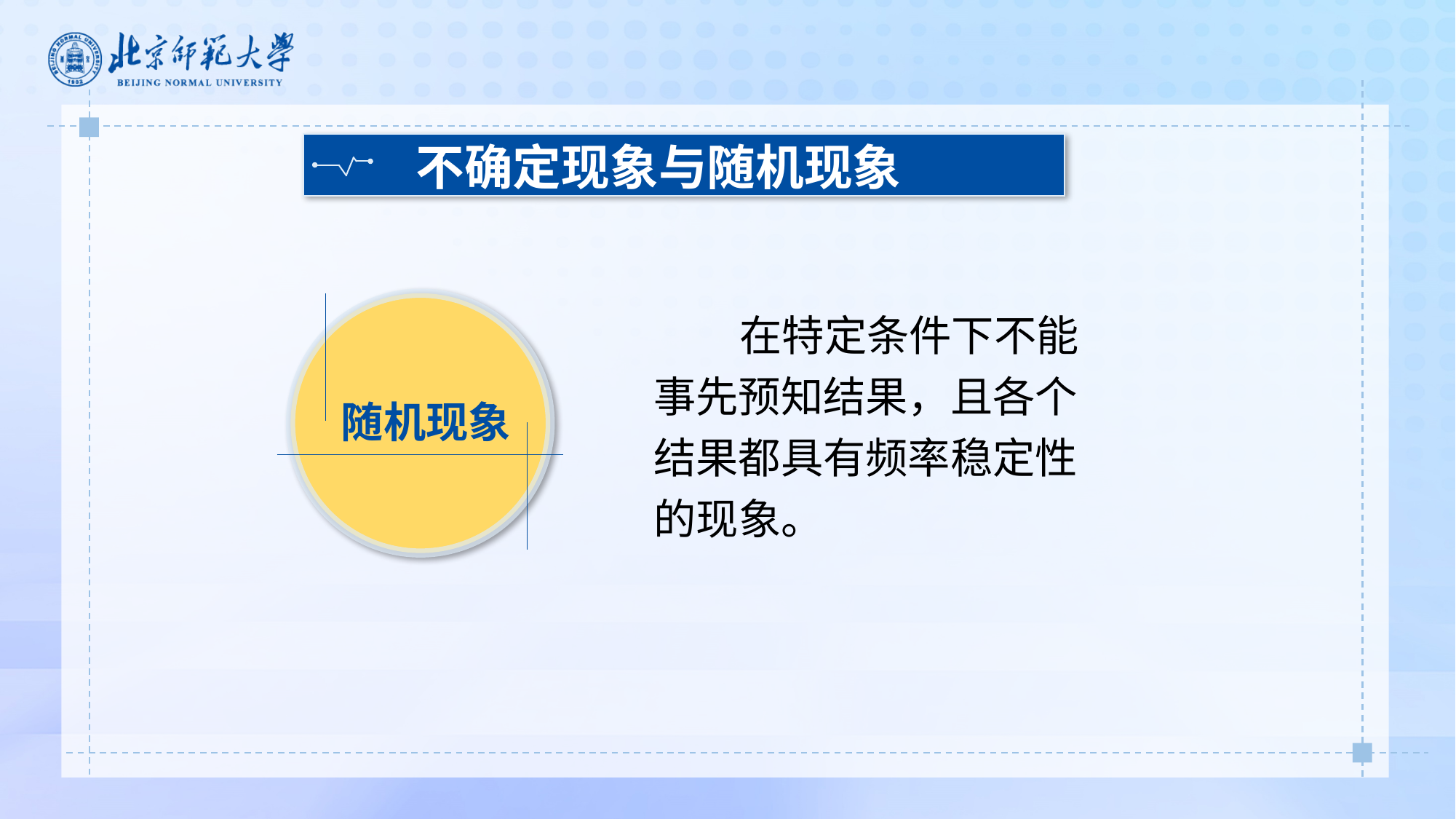

不确定现象与随机现象

        在特定条件下不能事先预知结果，且各个结果都具有频率稳定性的现象。
随机现象